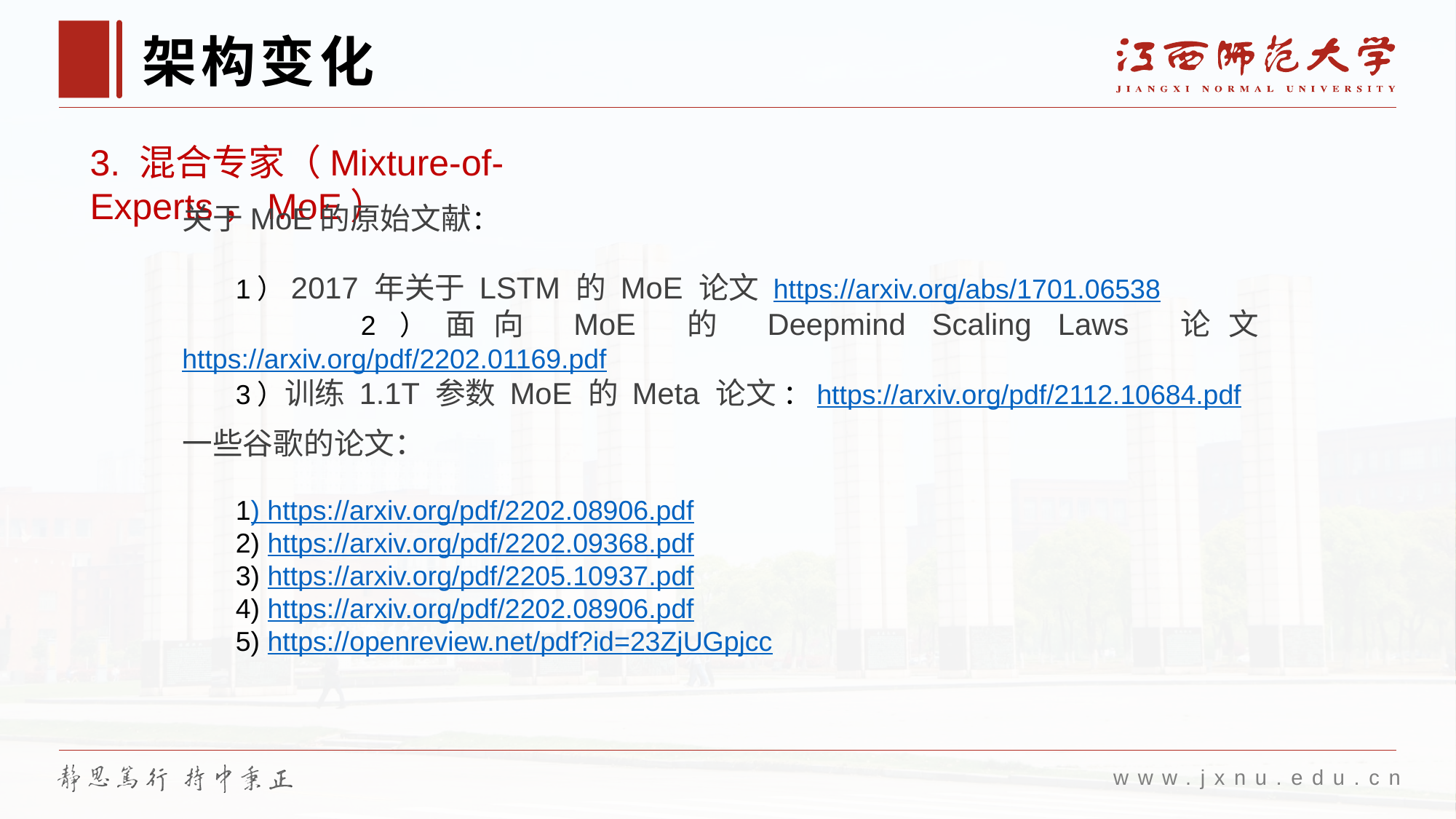

# 架构变化
3. 混合专家（Mixture-of-Experts，MoE）

关于MoE的原始文献：

       1）2017 年关于 LSTM 的 MoE 论文 https://arxiv.org/abs/1701.06538
       2）面向 MoE 的 Deepmind Scaling Laws 论文 https://arxiv.org/pdf/2202.01169.pdf
       3）训练 1.1T 参数 MoE 的 Meta 论文 ：https://arxiv.org/pdf/2112.10684.pdf

一些谷歌的论文：

       1) https://arxiv.org/pdf/2202.08906.pdf
       2) https://arxiv.org/pdf/2202.09368.pdf
       3) https://arxiv.org/pdf/2205.10937.pdf
       4) https://arxiv.org/pdf/2202.08906.pdf
       5) https://openreview.net/pdf?id=23ZjUGpjcc